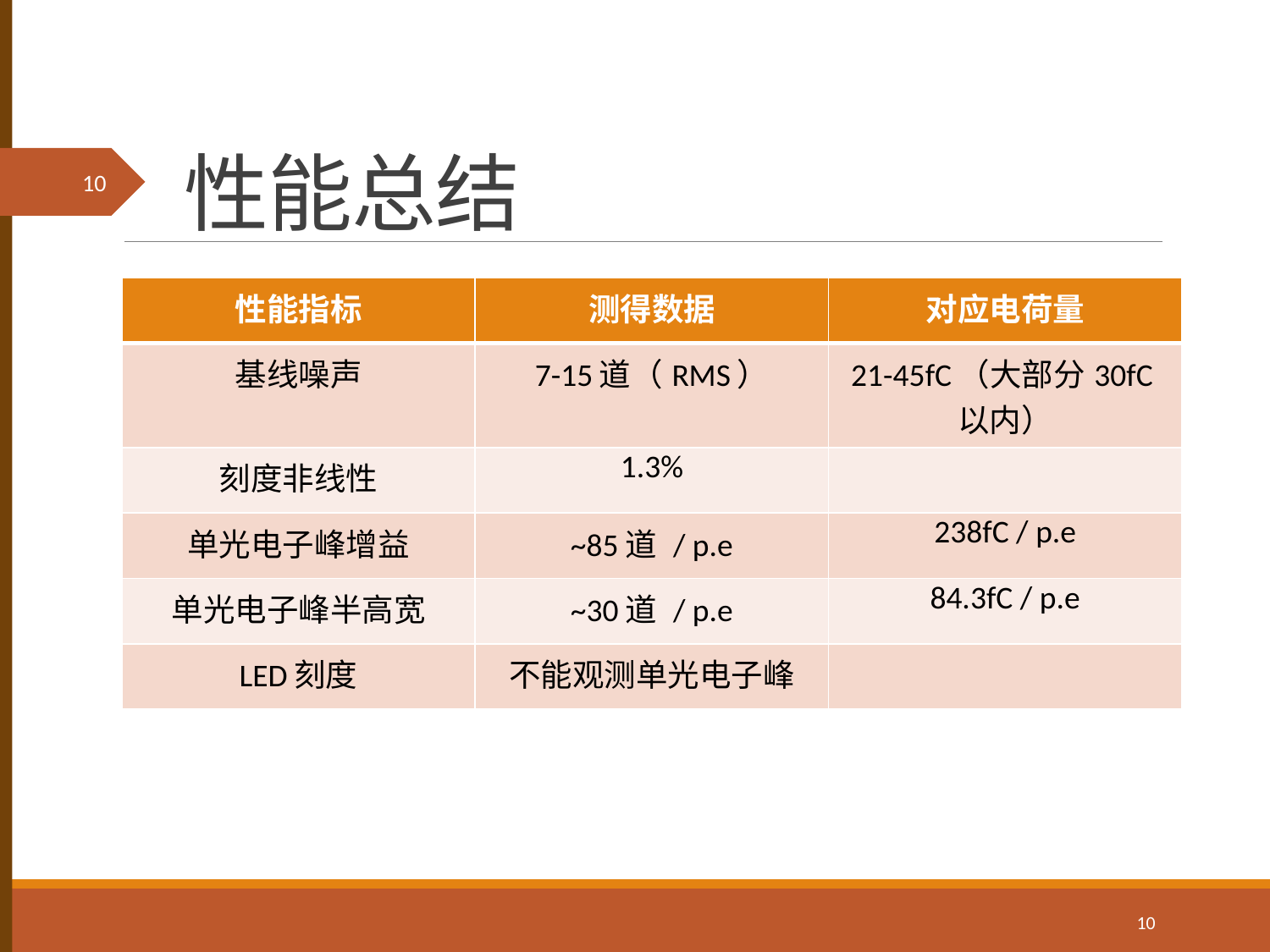

# 性能总结
| 性能指标 | 测得数据 | 对应电荷量 |
| --- | --- | --- |
| 基线噪声 | 7-15道（RMS） | 21-45fC（大部分30fC以内） |
| 刻度非线性 | 1.3% |  |
| 单光电子峰增益 | ~85道 / p.e | 238fC / p.e |
| 单光电子峰半高宽 | ~30道 / p.e | 84.3fC / p.e |
| LED刻度 | 不能观测单光电子峰 |  |
10